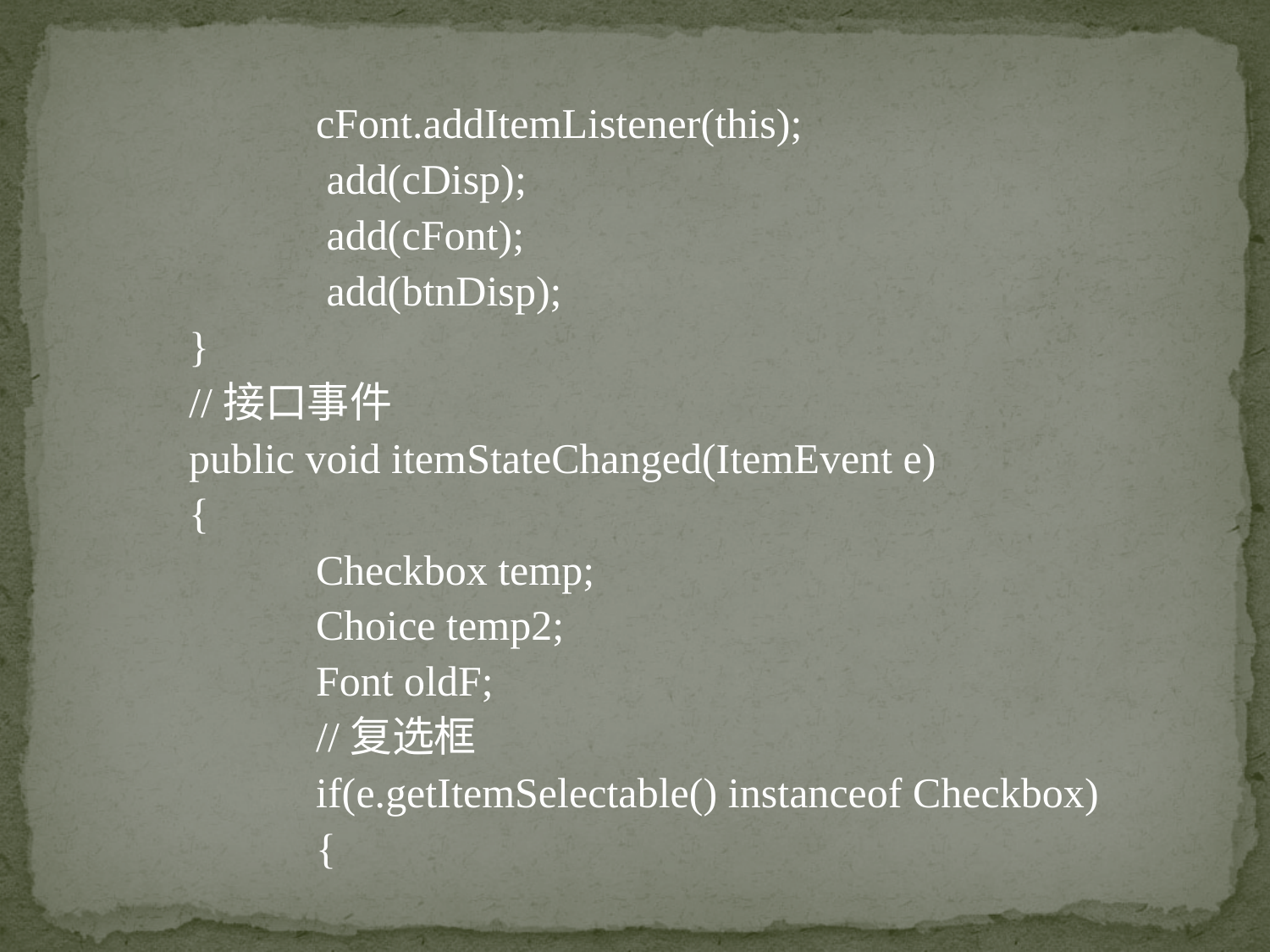

cFont.addItemListener(this);
	 add(cDisp);
	 add(cFont);
	 add(btnDisp);
}
//接口事件
public void itemStateChanged(ItemEvent e)
{
	Checkbox temp;
	Choice temp2;
	Font oldF;
	//复选框
	if(e.getItemSelectable() instanceof Checkbox)
	{